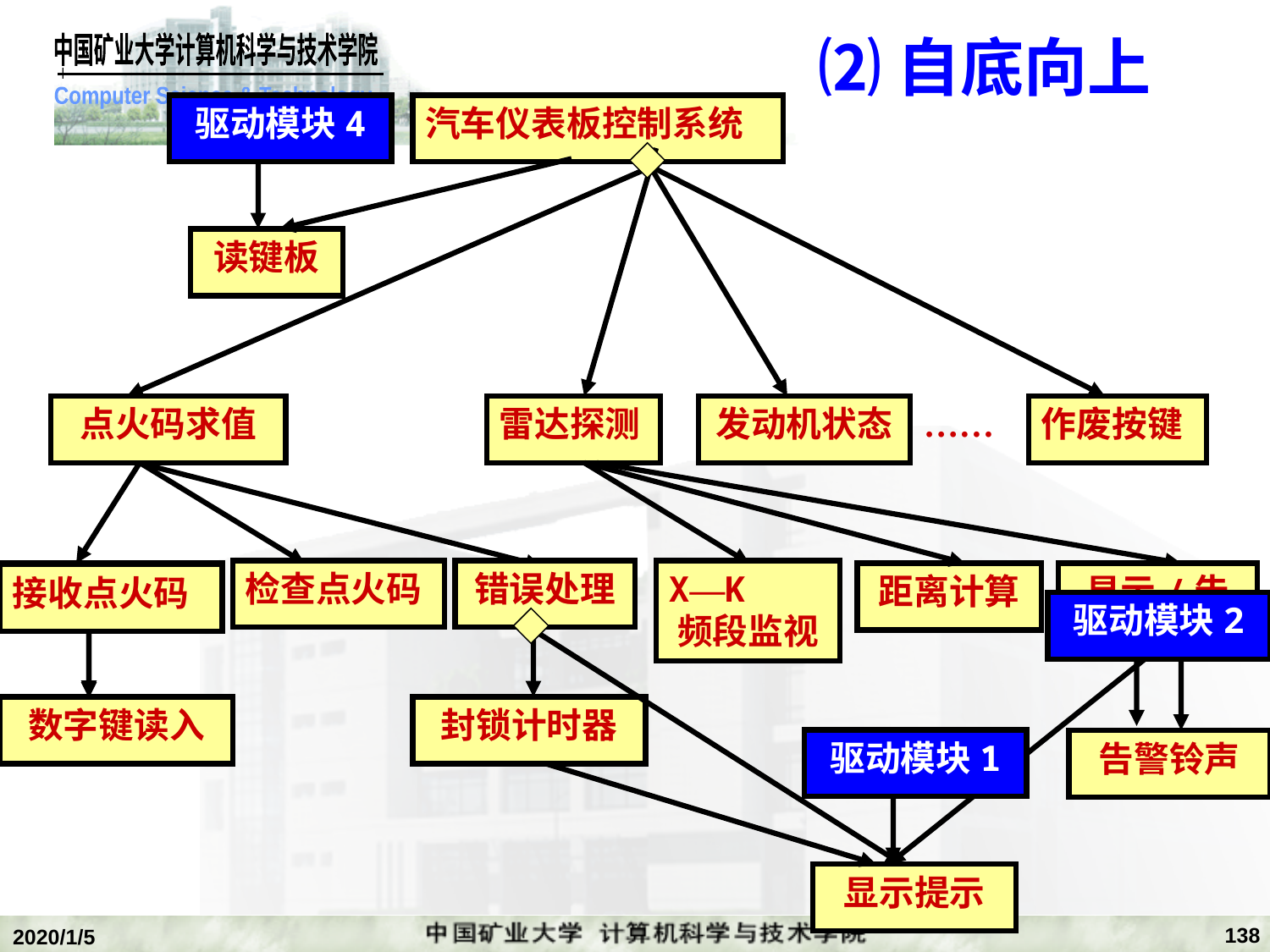

# ⑵自底向上
汽车仪表板控制系统

驱动模块4

读键板
点火码求值

雷达探测

发动机状态
……
作废按键
检查点火码
错误处理

X—K
频段监视
驱动模块3

距离计算
显示/告警

接收点火码

驱动模块2

数字键读入
封锁计时器

驱动模块1

告警铃声
显示提示
138
2020/1/5